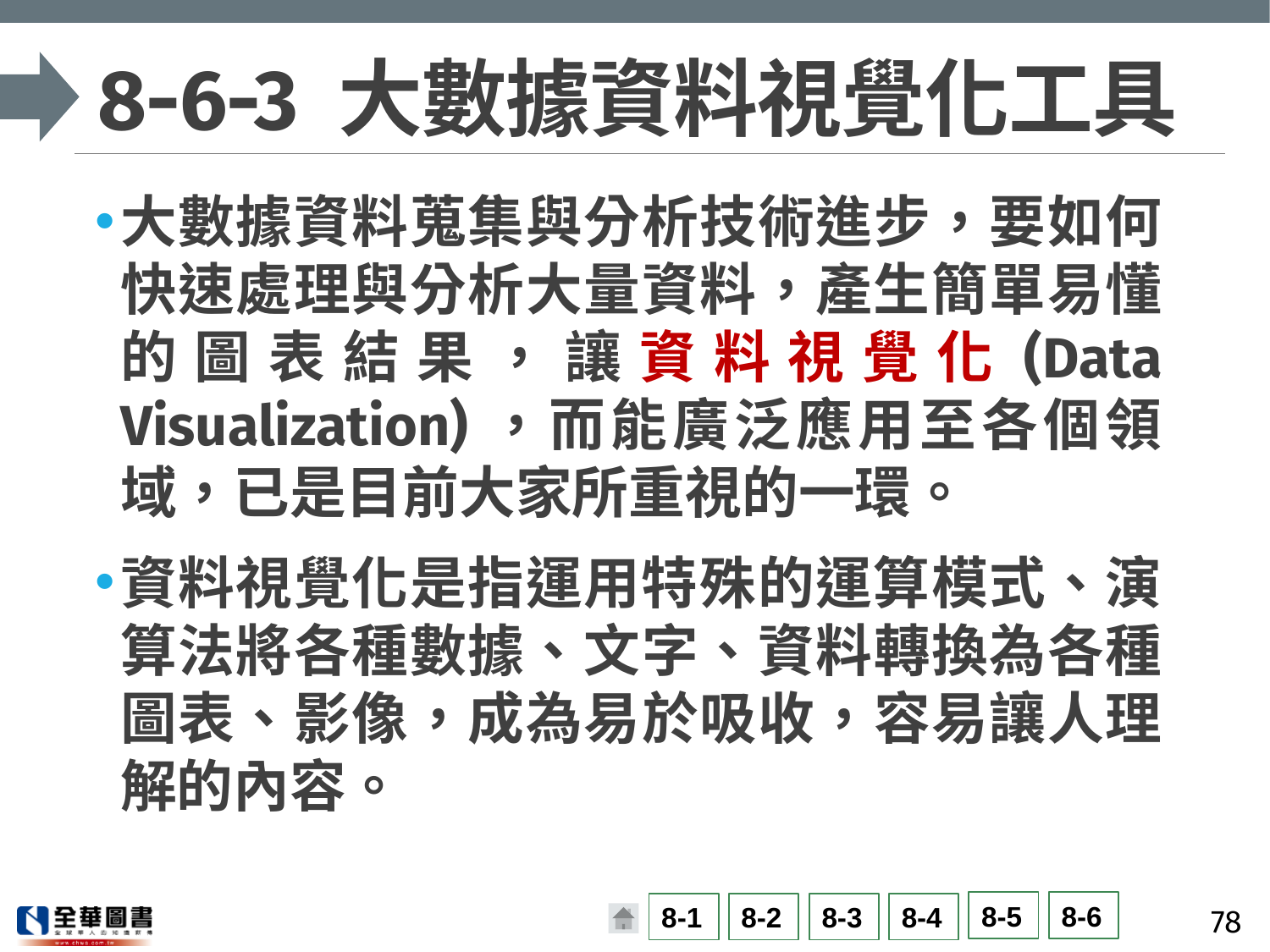

# 8-6-3 大數據資料視覺化工具
大數據資料蒐集與分析技術進步，要如何快速處理與分析大量資料，產生簡單易懂的圖表結果，讓資料視覺化(Data Visualization)，而能廣泛應用至各個領域，已是目前大家所重視的一環。
資料視覺化是指運用特殊的運算模式、演算法將各種數據、文字、資料轉換為各種圖表、影像，成為易於吸收，容易讓人理解的內容。
78